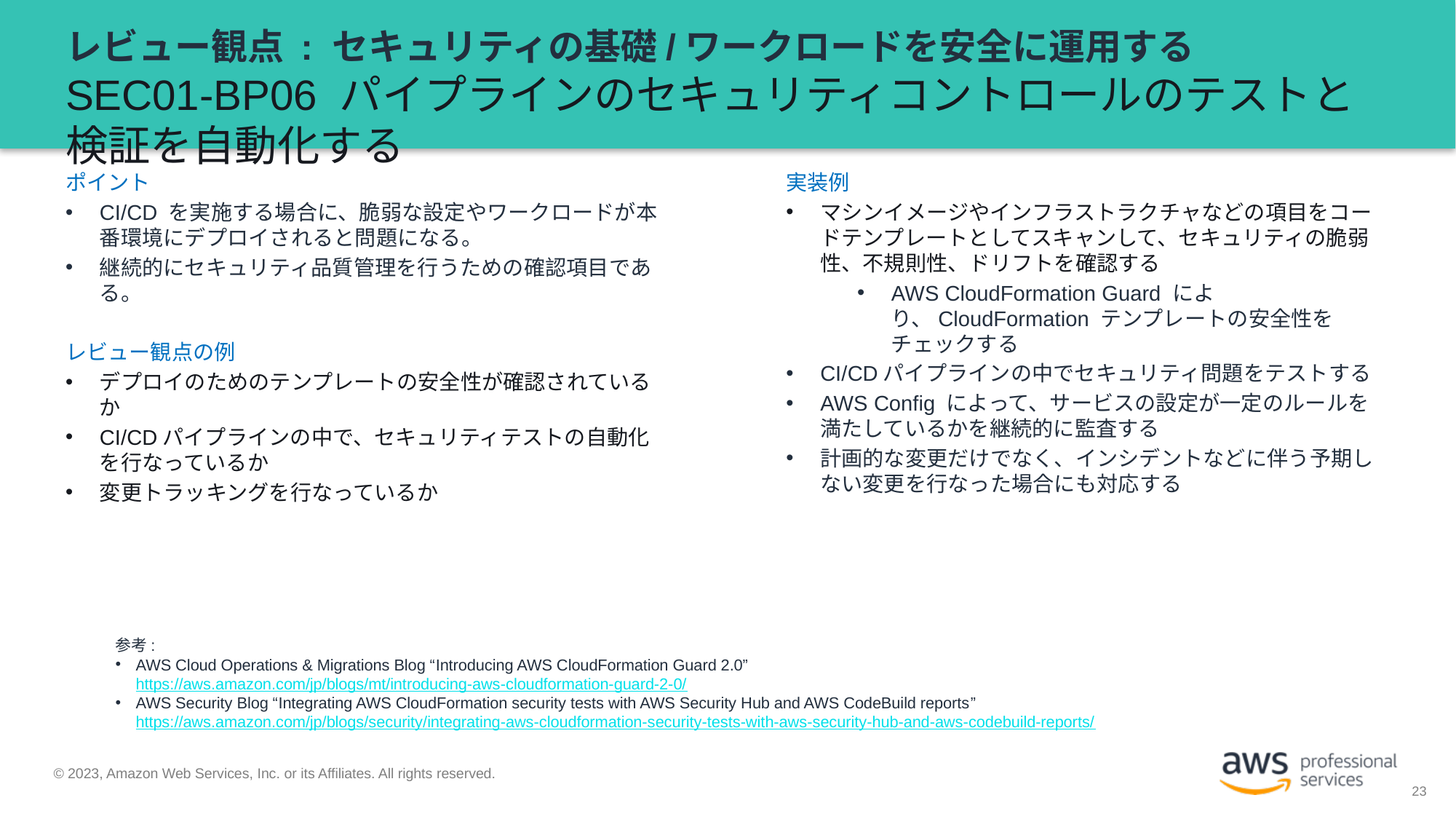

# レビュー観点 : セキュリティの基礎/ワークロードを安全に運用する SEC01-BP06 パイプラインのセキュリティコントロールのテストと検証を自動化する
ポイント
CI/CD を実施する場合に、脆弱な設定やワークロードが本番環境にデプロイされると問題になる。
継続的にセキュリティ品質管理を行うための確認項目である。

レビュー観点の例
デプロイのためのテンプレートの安全性が確認されているか
CI/CDパイプラインの中で、セキュリティテストの自動化を行なっているか
変更トラッキングを行なっているか

実装例
マシンイメージやインフラストラクチャなどの項目をコードテンプレートとしてスキャンして、セキュリティの脆弱性、不規則性、ドリフトを確認する
AWS CloudFormation Guard により、CloudFormation テンプレートの安全性をチェックする
CI/CDパイプラインの中でセキュリティ問題をテストする
AWS Config によって、サービスの設定が一定のルールを満たしているかを継続的に監査する
計画的な変更だけでなく、インシデントなどに伴う予期しない変更を行なった場合にも対応する

参考:
AWS Cloud Operations & Migrations Blog “Introducing AWS CloudFormation Guard 2.0”
https://aws.amazon.com/jp/blogs/mt/introducing-aws-cloudformation-guard-2-0/
AWS Security Blog “Integrating AWS CloudFormation security tests with AWS Security Hub and AWS CodeBuild reports” https://aws.amazon.com/jp/blogs/security/integrating-aws-cloudformation-security-tests-with-aws-security-hub-and-aws-codebuild-reports/